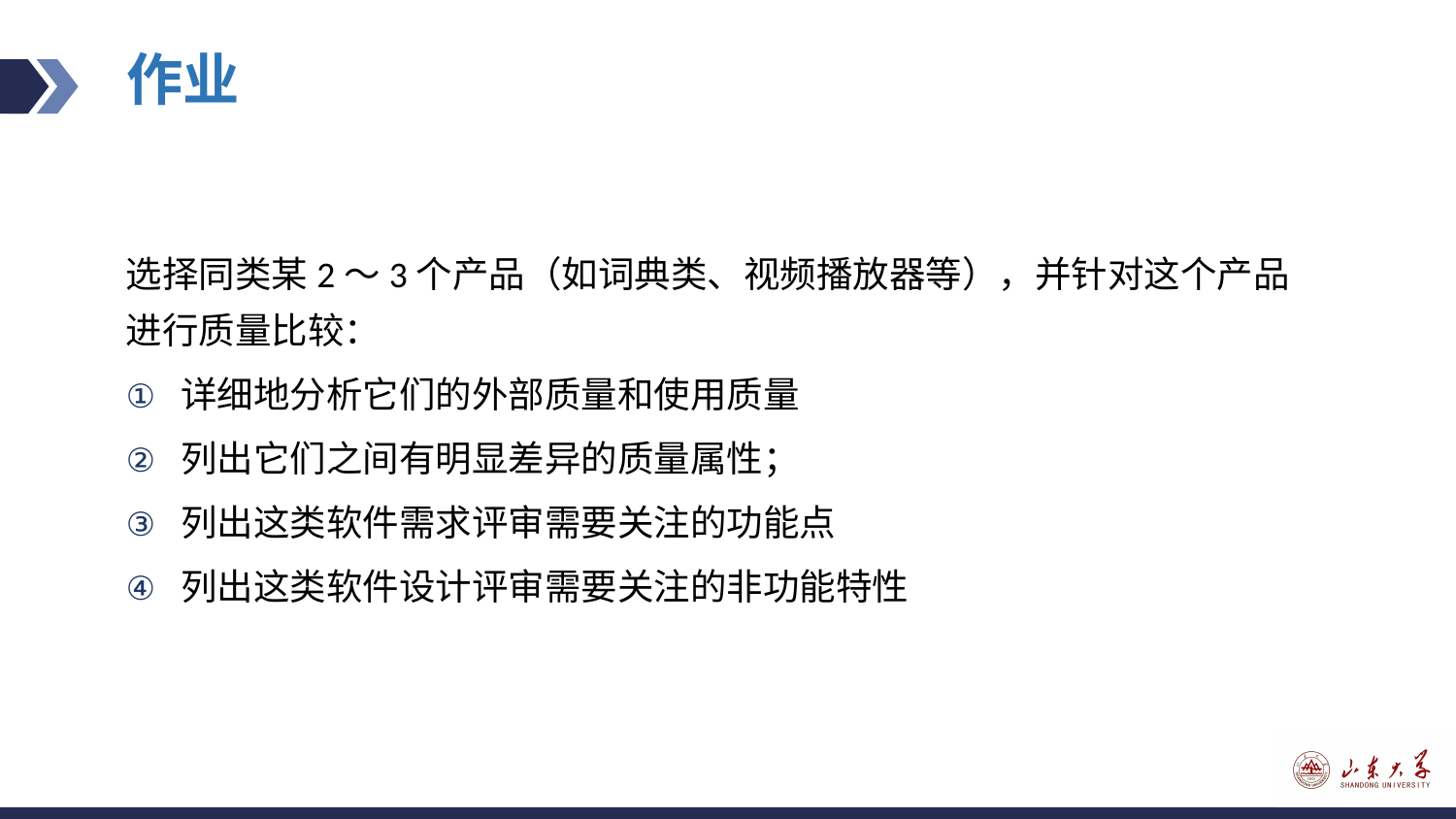

# 作业
选择同类某2～3个产品（如词典类、视频播放器等），并针对这个产品进行质量比较：
详细地分析它们的外部质量和使用质量
列出它们之间有明显差异的质量属性；
列出这类软件需求评审需要关注的功能点
列出这类软件设计评审需要关注的非功能特性